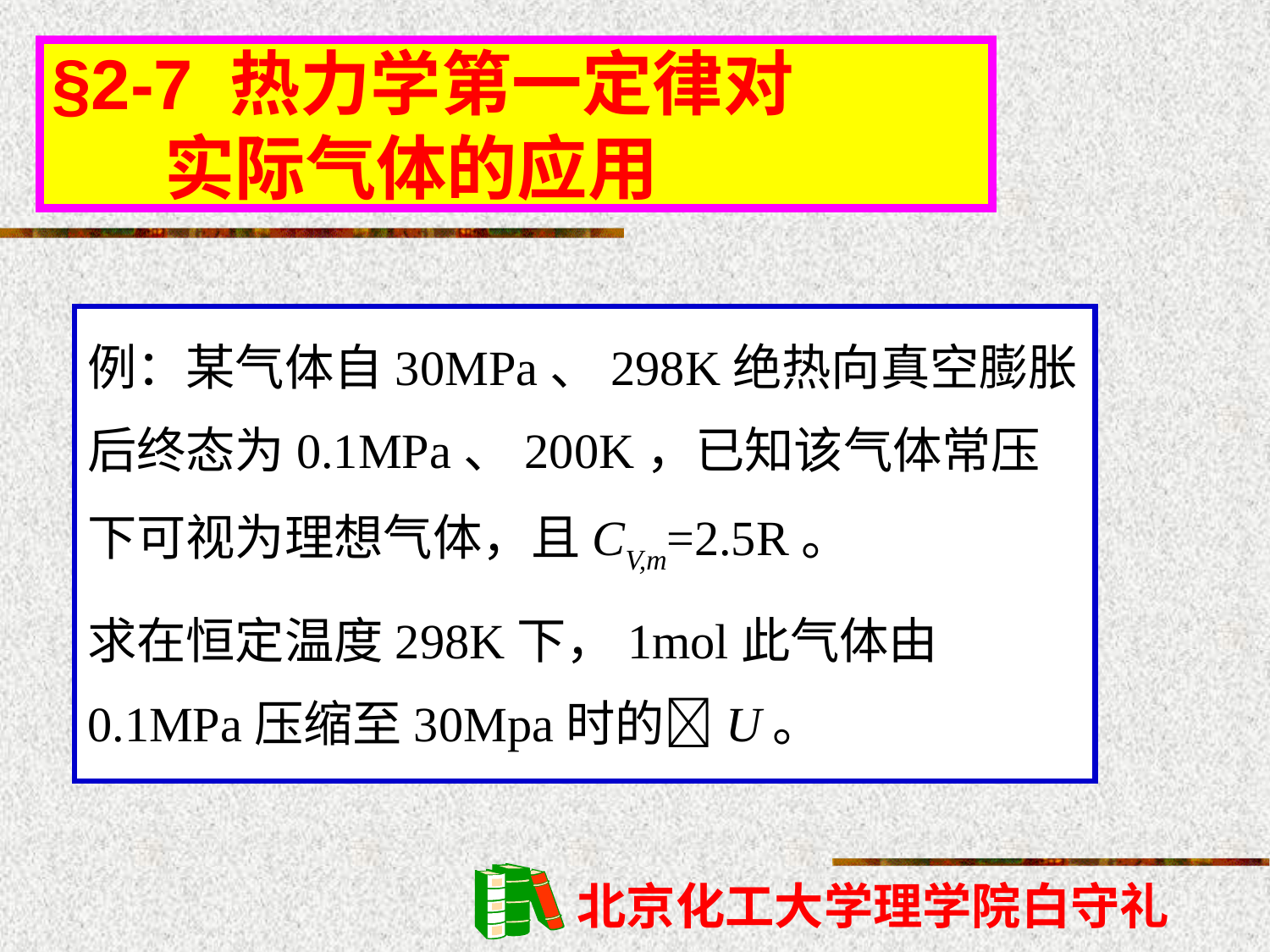

§2-7 热力学第一定律对
       实际气体的应用
例：某气体自30MPa、298K绝热向真空膨胀后终态为0.1MPa、200K，已知该气体常压下可视为理想气体，且CV,m=2.5R。
求在恒定温度298K下，1mol此气体由0.1MPa压缩至30Mpa时的ΔU。